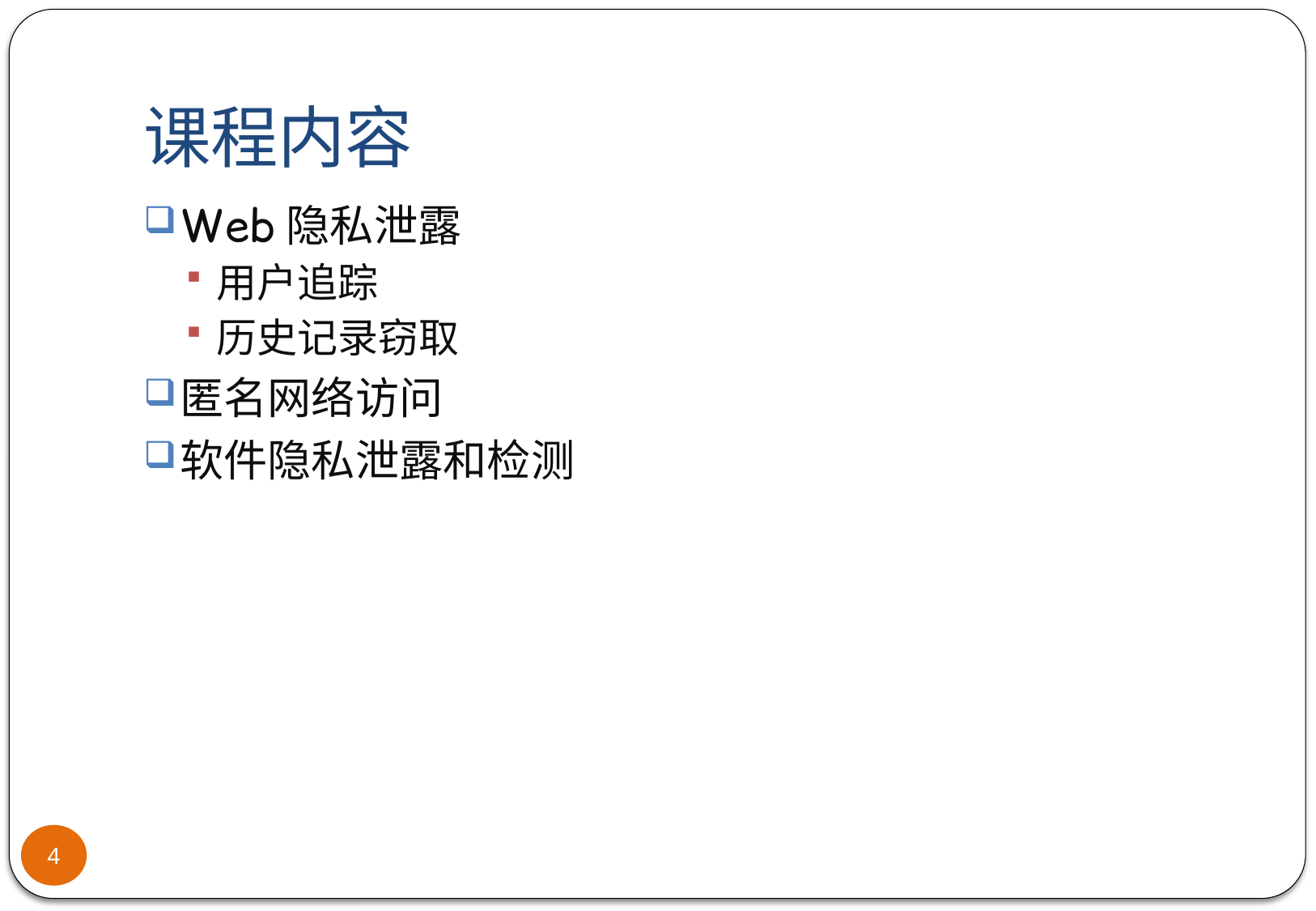

# 课程内容
Web隐私泄露
用户追踪
历史记录窃取
匿名网络访问
软件隐私泄露和检测

4